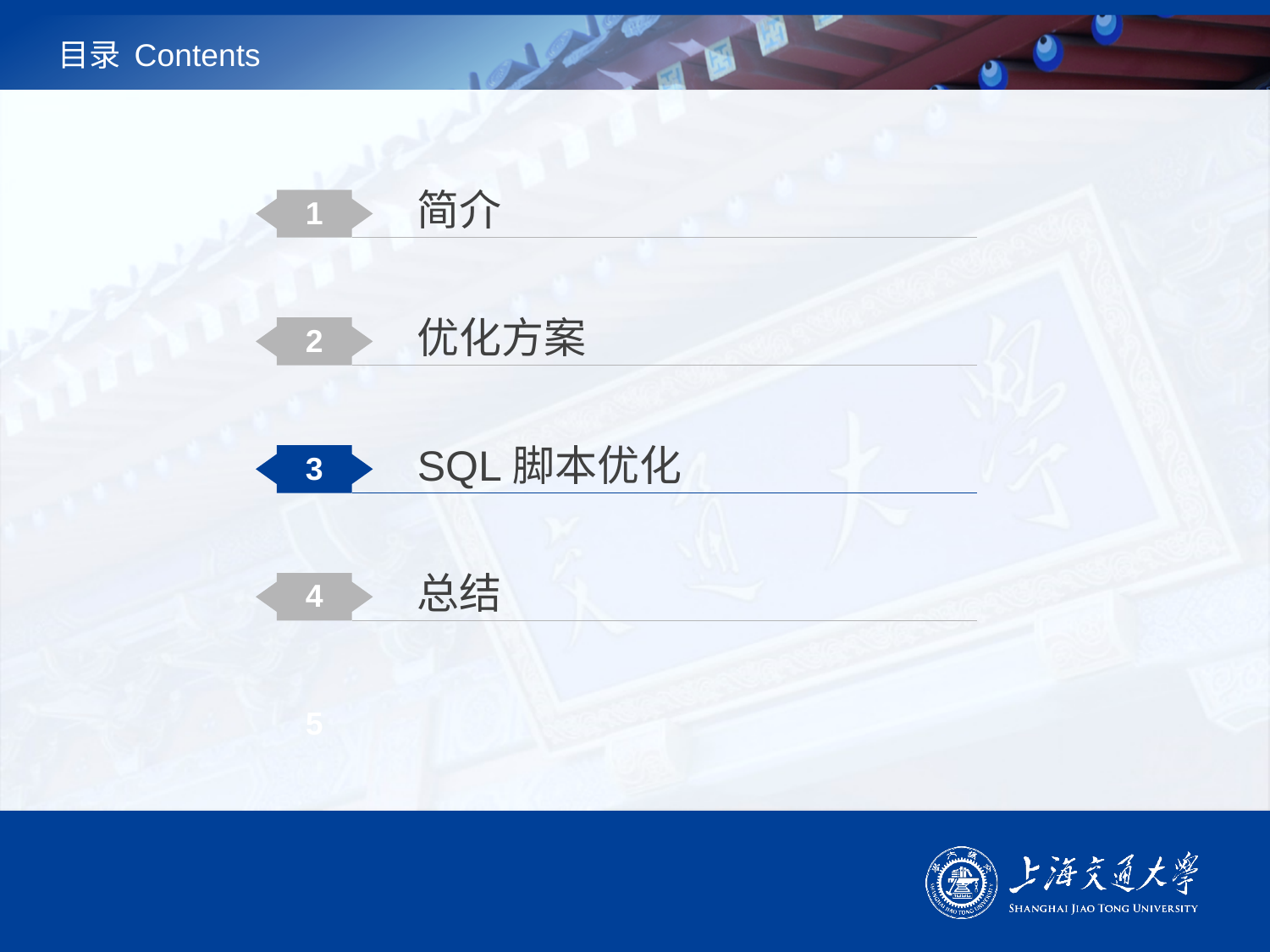

# 目录 Contents
简介
1

优化方案
2

SQL脚本优化
3

总结
4

5